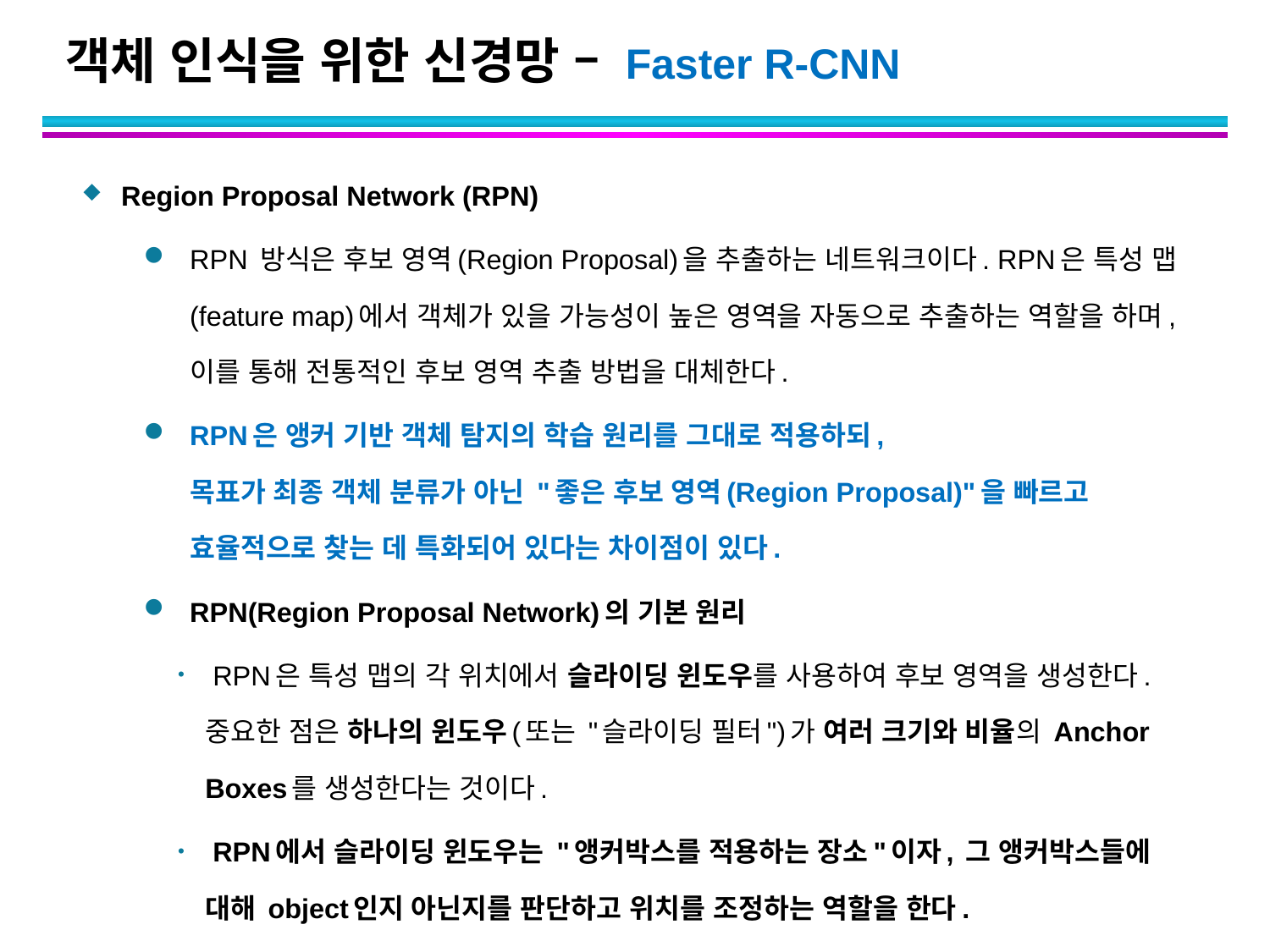

# 객체 인식을 위한 신경망 – Faster R-CNN
Region Proposal Network (RPN)
RPN 방식은 후보 영역(Region Proposal)을 추출하는 네트워크이다. RPN은 특성 맵(feature map)에서 객체가 있을 가능성이 높은 영역을 자동으로 추출하는 역할을 하며, 이를 통해 전통적인 후보 영역 추출 방법을 대체한다.
RPN은 앵커 기반 객체 탐지의 학습 원리를 그대로 적용하되,
목표가 최종 객체 분류가 아닌 "좋은 후보 영역(Region Proposal)"을 빠르고 효율적으로 찾는 데 특화되어 있다는 차이점이 있다.
RPN(Region Proposal Network)의 기본 원리
 RPN은 특성 맵의 각 위치에서 슬라이딩 윈도우를 사용하여 후보 영역을 생성한다. 중요한 점은 하나의 윈도우(또는 "슬라이딩 필터")가 여러 크기와 비율의 Anchor Boxes를 생성한다는 것이다.
 RPN에서 슬라이딩 윈도우는 "앵커박스를 적용하는 장소"이자, 그 앵커박스들에 대해 object인지 아닌지를 판단하고 위치를 조정하는 역할을 한다.